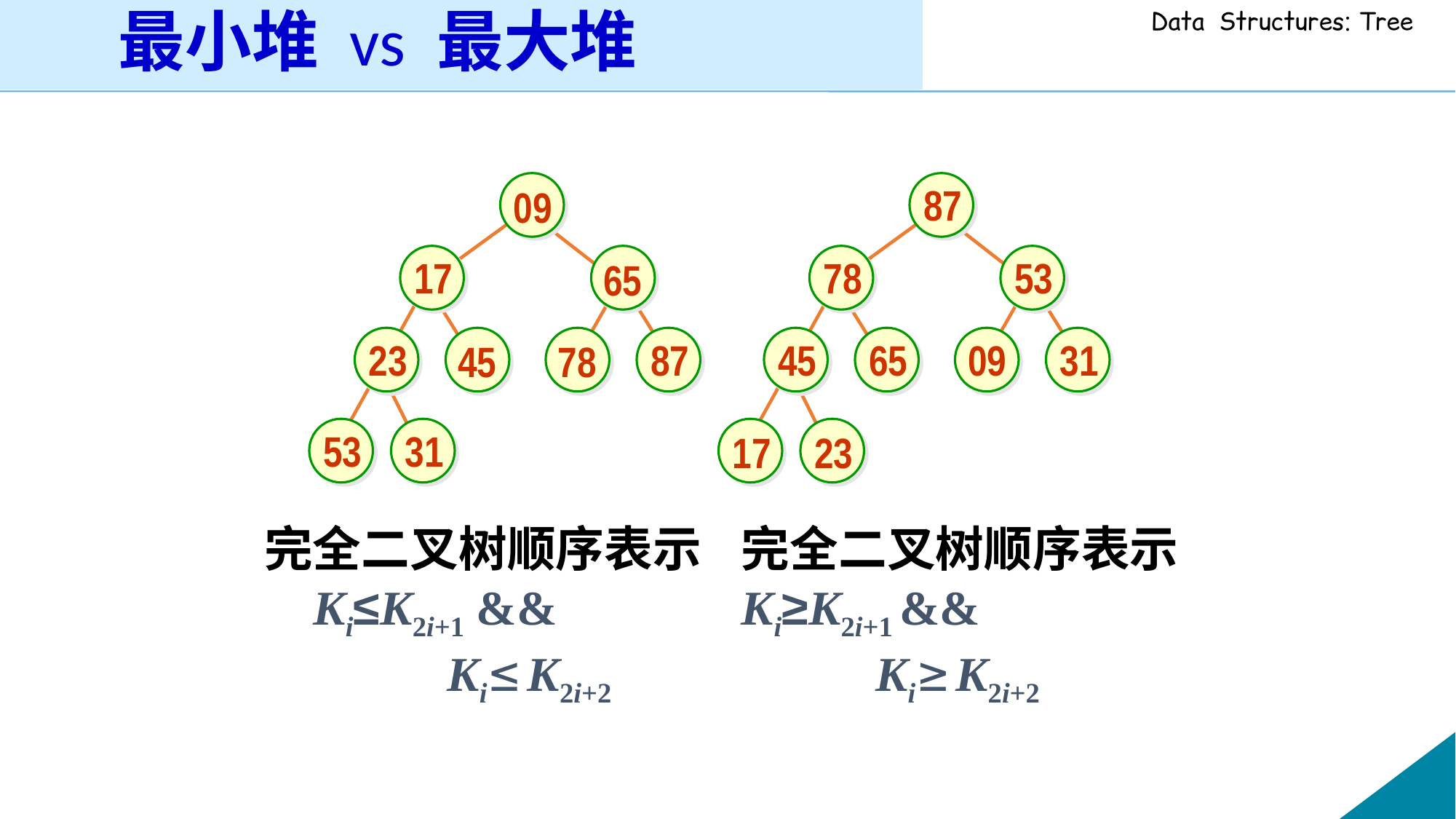

# 最小堆 vs 最大堆

87
09

17

78

53
65

23

87

45

65

09

31
45
78

53

31

17
23
完全二叉树顺序表示
    Ki≤K2i+1 &&
               Ki≤K2i+2
完全二叉树顺序表示
Ki≥K2i+1 &&
           Ki≥K2i+2